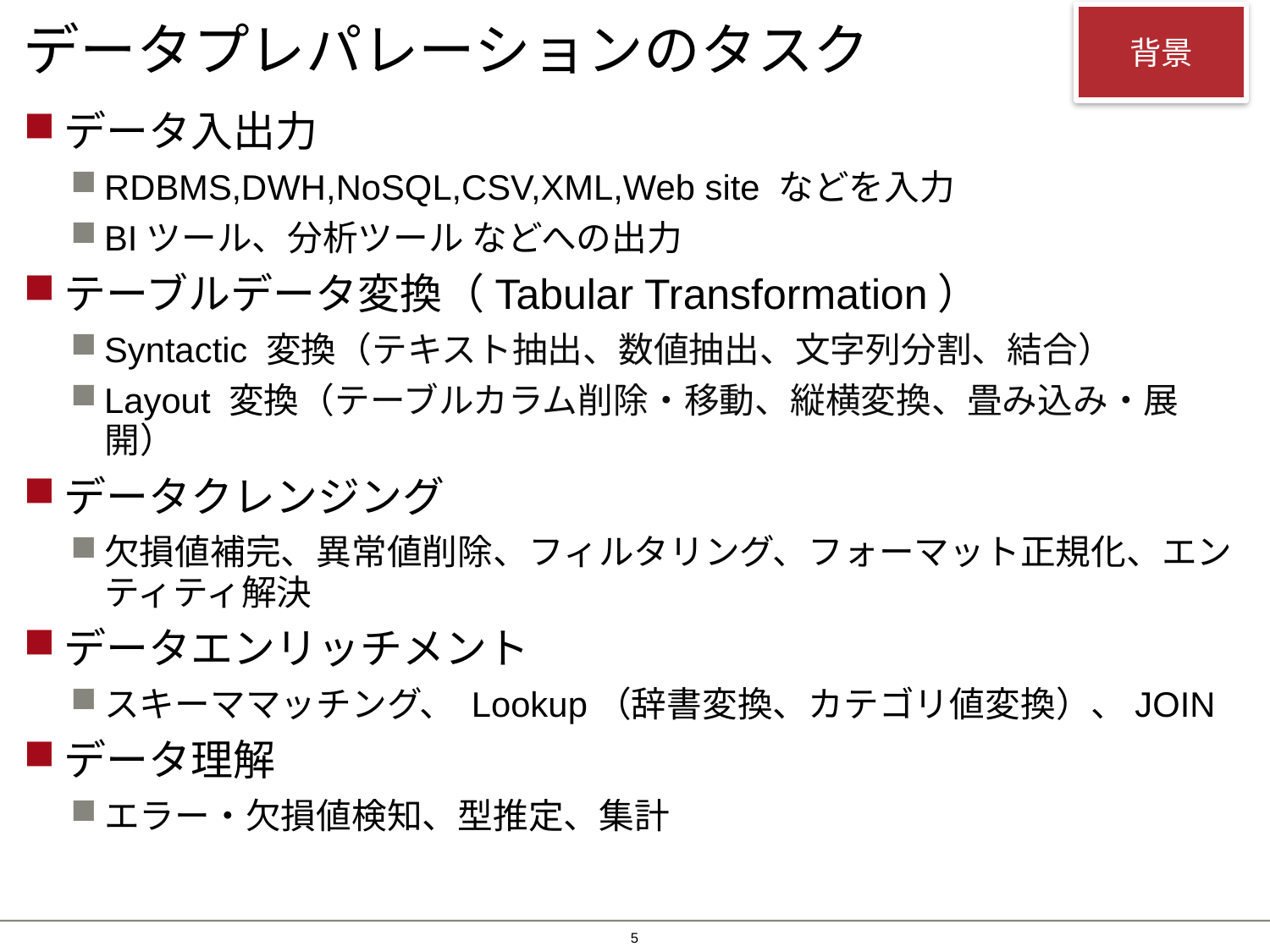

# データプレパレーションのタスク
背景
データ入出力
RDBMS,DWH,NoSQL,CSV,XML,Web site などを入力
BIツール、分析ツール などへの出力
テーブルデータ変換（Tabular Transformation）
Syntactic 変換（テキスト抽出、数値抽出、文字列分割、結合）
Layout 変換（テーブルカラム削除・移動、縦横変換、畳み込み・展開）
データクレンジング
欠損値補完、異常値削除、フィルタリング、フォーマット正規化、エンティティ解決
データエンリッチメント
スキーママッチング、 Lookup（辞書変換、カテゴリ値変換）、JOIN
データ理解
エラー・欠損値検知、型推定、集計

5